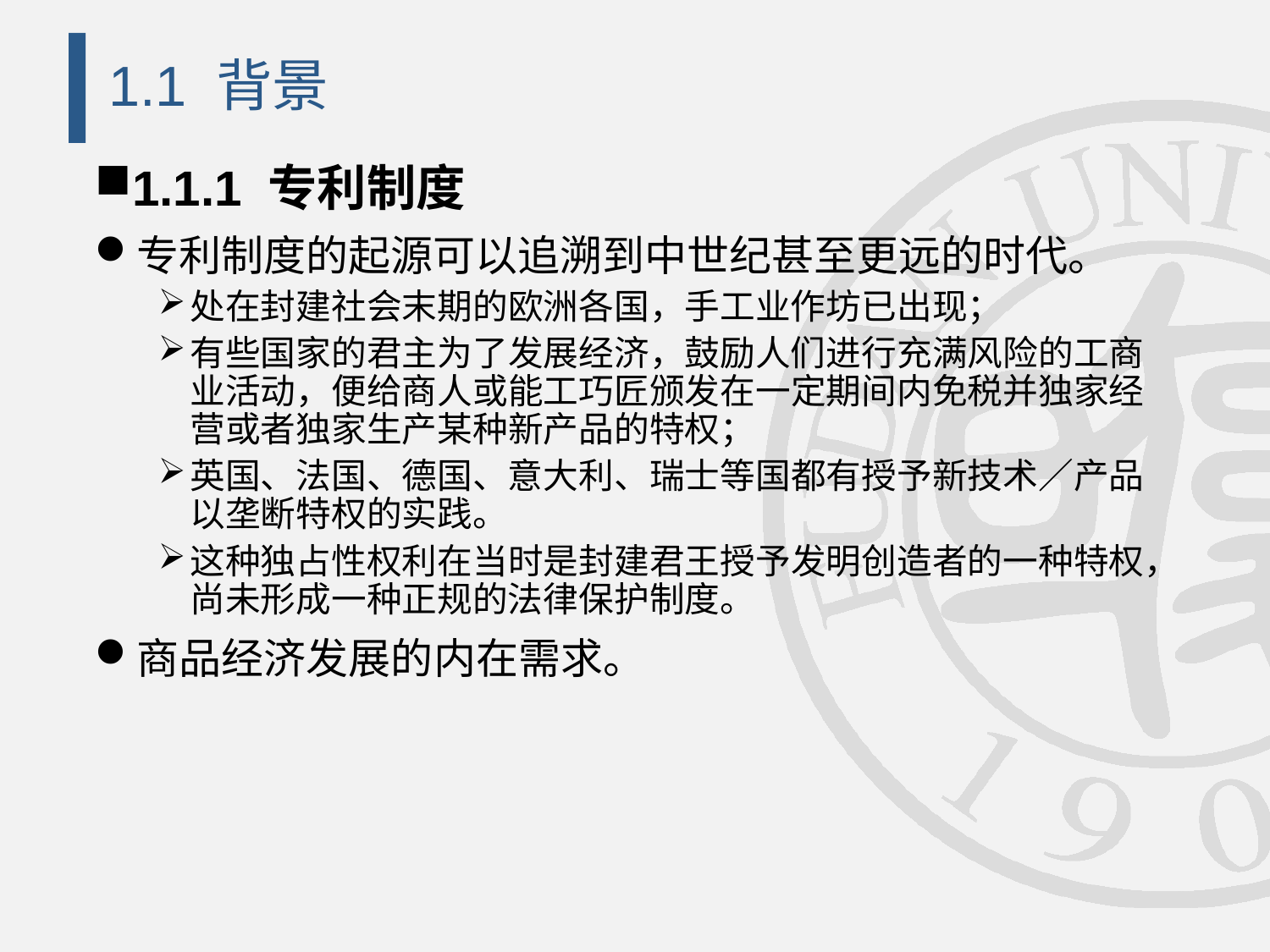

# 1.1 背景
1.1.1 专利制度
专利制度的起源可以追溯到中世纪甚至更远的时代。
处在封建社会末期的欧洲各国，手工业作坊已出现；
有些国家的君主为了发展经济，鼓励人们进行充满风险的工商业活动，便给商人或能工巧匠颁发在一定期间内免税并独家经营或者独家生产某种新产品的特权；
英国、法国、德国、意大利、瑞士等国都有授予新技术／产品以垄断特权的实践。
这种独占性权利在当时是封建君王授予发明创造者的一种特权，尚未形成一种正规的法律保护制度。
商品经济发展的内在需求。